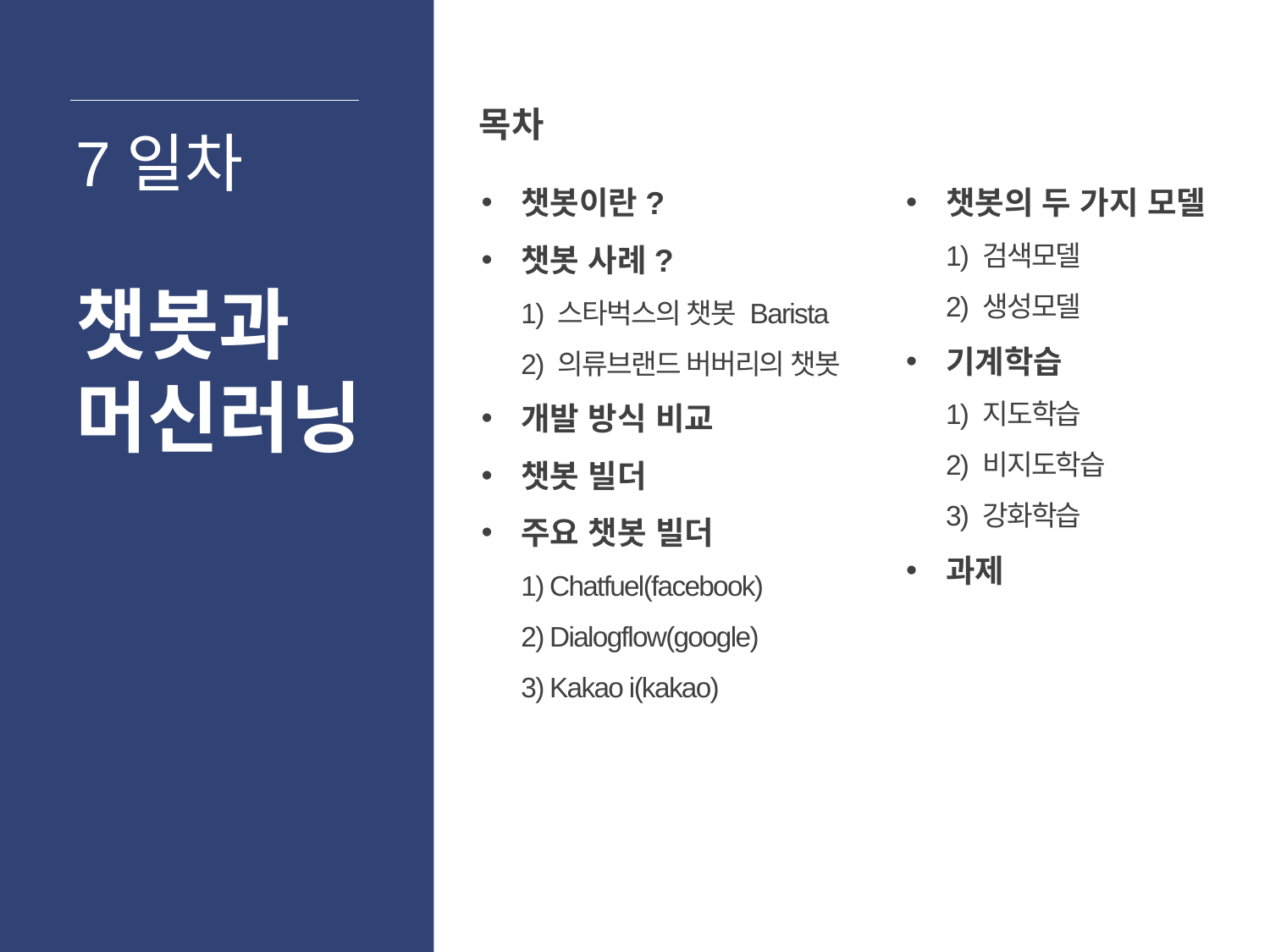

목차
7일차
챗봇이란?
챗봇 사례?
1) 스타벅스의 챗봇 Barista
2) 의류브랜드 버버리의 챗봇
개발 방식 비교
챗봇 빌더
주요 챗봇 빌더
1) Chatfuel(facebook)
2) Dialogflow(google)
3) Kakao i(kakao)

챗봇의 두 가지 모델
1) 검색모델
2) 생성모델
기계학습
1) 지도학습
2) 비지도학습
3) 강화학습
과제

챗봇과
머신러닝